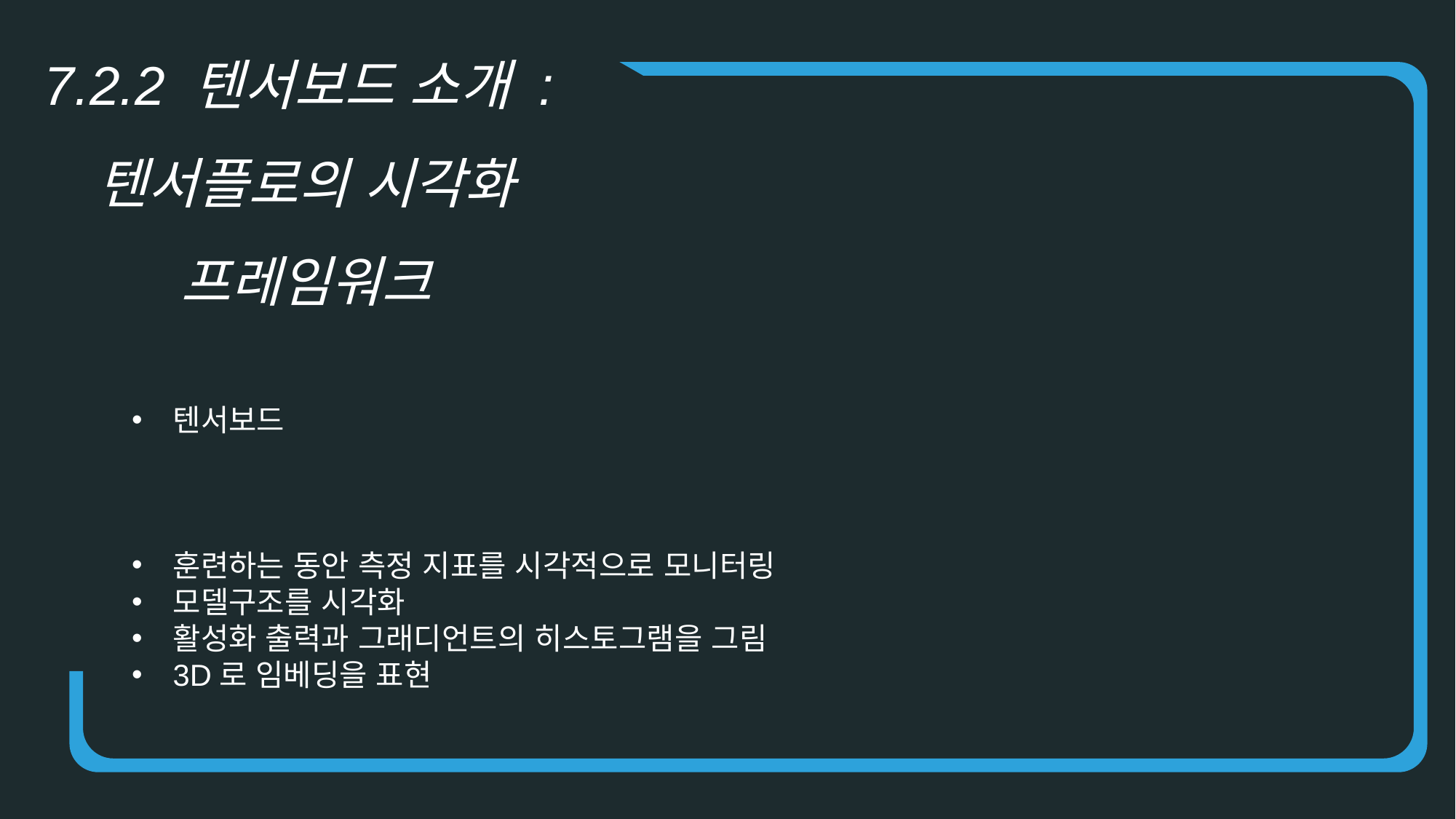

7.2.2 텐서보드 소개 :
텐서플로의 시각화
프레임워크

텐서보드

훈련하는 동안 측정 지표를 시각적으로 모니터링
모델구조를 시각화
활성화 출력과 그래디언트의 히스토그램을 그림
3D로 임베딩을 표현